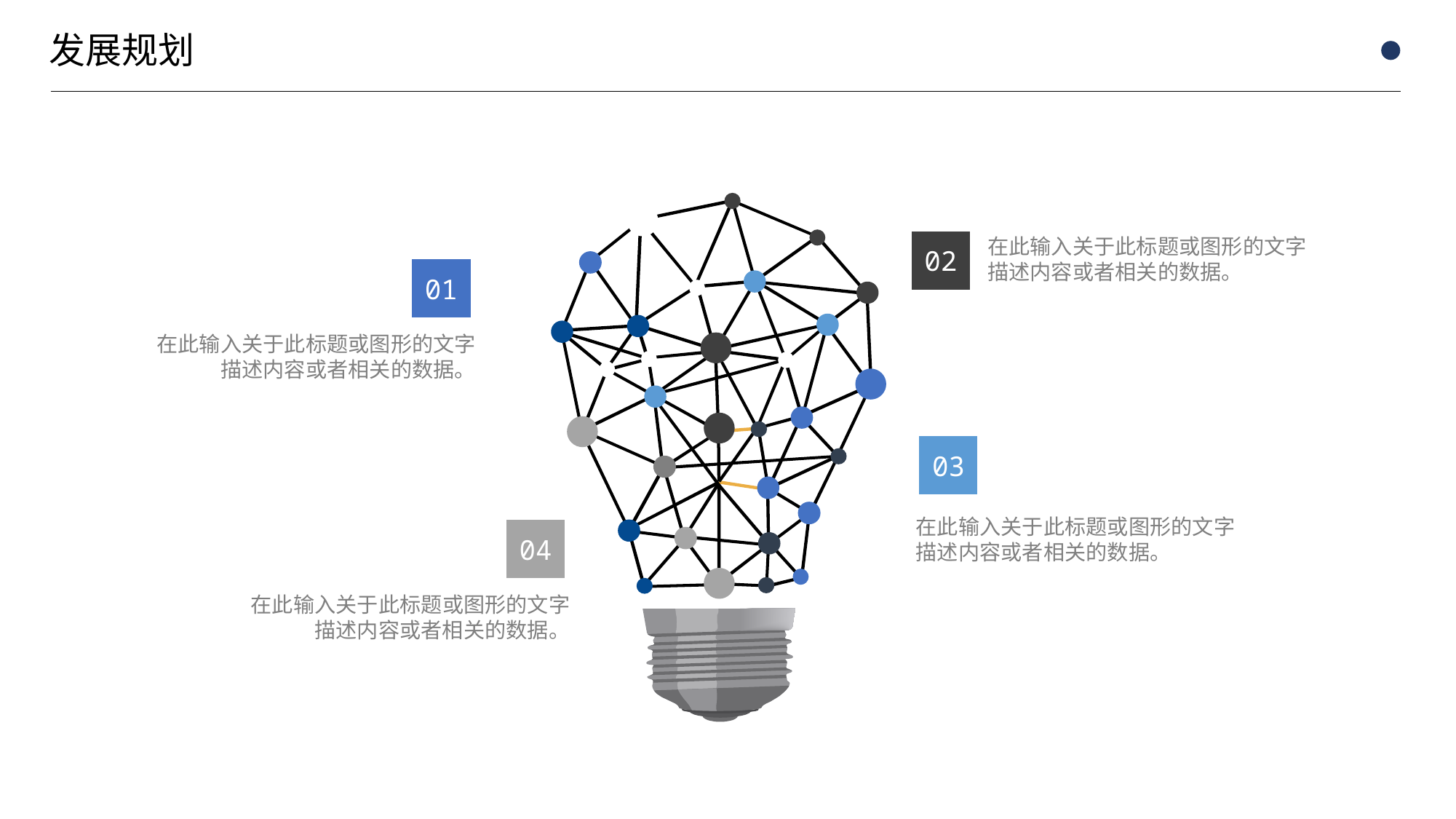

在此输入关于此标题或图形的文字描述内容或者相关的数据。

02

01
在此输入关于此标题或图形的文字描述内容或者相关的数据。

03
在此输入关于此标题或图形的文字描述内容或者相关的数据。

04
在此输入关于此标题或图形的文字描述内容或者相关的数据。